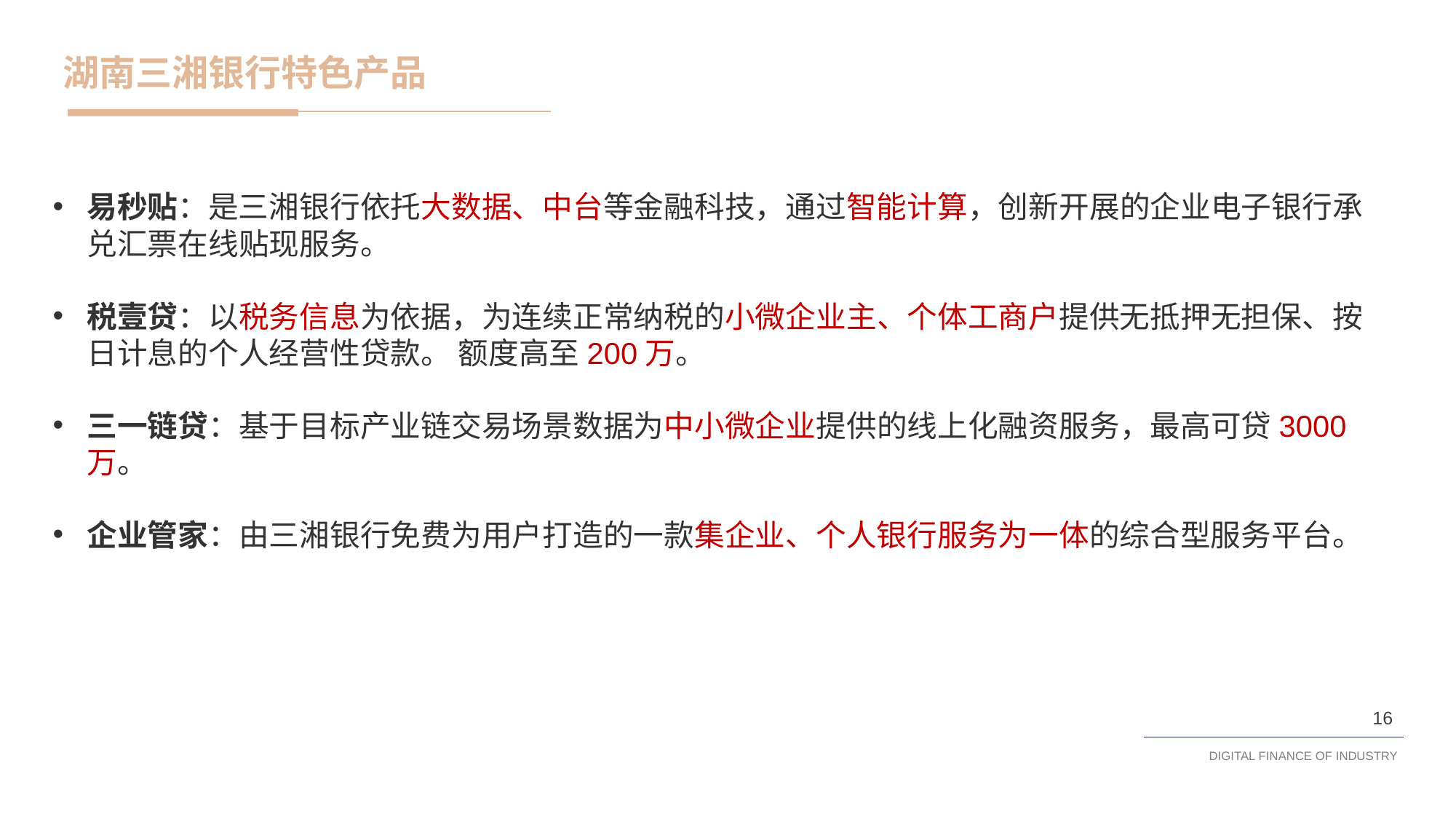

湖南三湘银行特色产品

易秒贴：是三湘银行依托大数据、中台等金融科技，通过智能计算，创新开展的企业电子银行承兑汇票在线贴现服务。

税壹贷：以税务信息为依据，为连续正常纳税的小微企业主、个体工商户提供无抵押无担保、按日计息的个人经营性贷款。 额度高至200万。

三一链贷：基于目标产业链交易场景数据为中小微企业提供的线上化融资服务，最高可贷3000万。

企业管家：由三湘银行免费为用户打造的一款集企业、个人银行服务为一体的综合型服务平台。
16